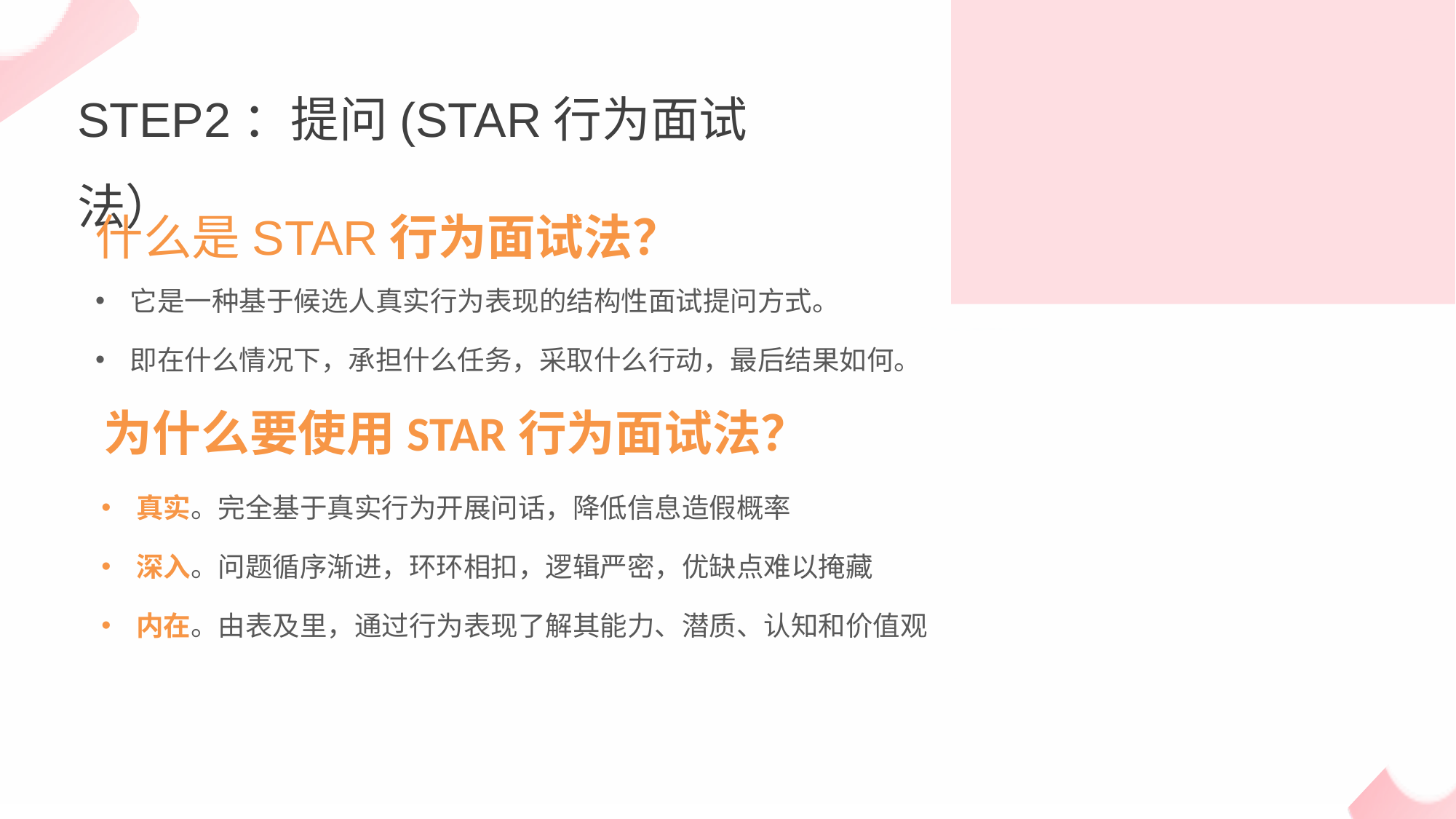

STEP2：提问(STAR行为面试法）
什么是STAR行为面试法？
它是一种基于候选人真实行为表现的结构性面试提问方式。
即在什么情况下，承担什么任务，采取什么行动，最后结果如何。

为什么要使用STAR行为面试法？
真实。完全基于真实行为开展问话，降低信息造假概率
深入。问题循序渐进，环环相扣，逻辑严密，优缺点难以掩藏
内在。由表及里，通过行为表现了解其能力、潜质、认知和价值观